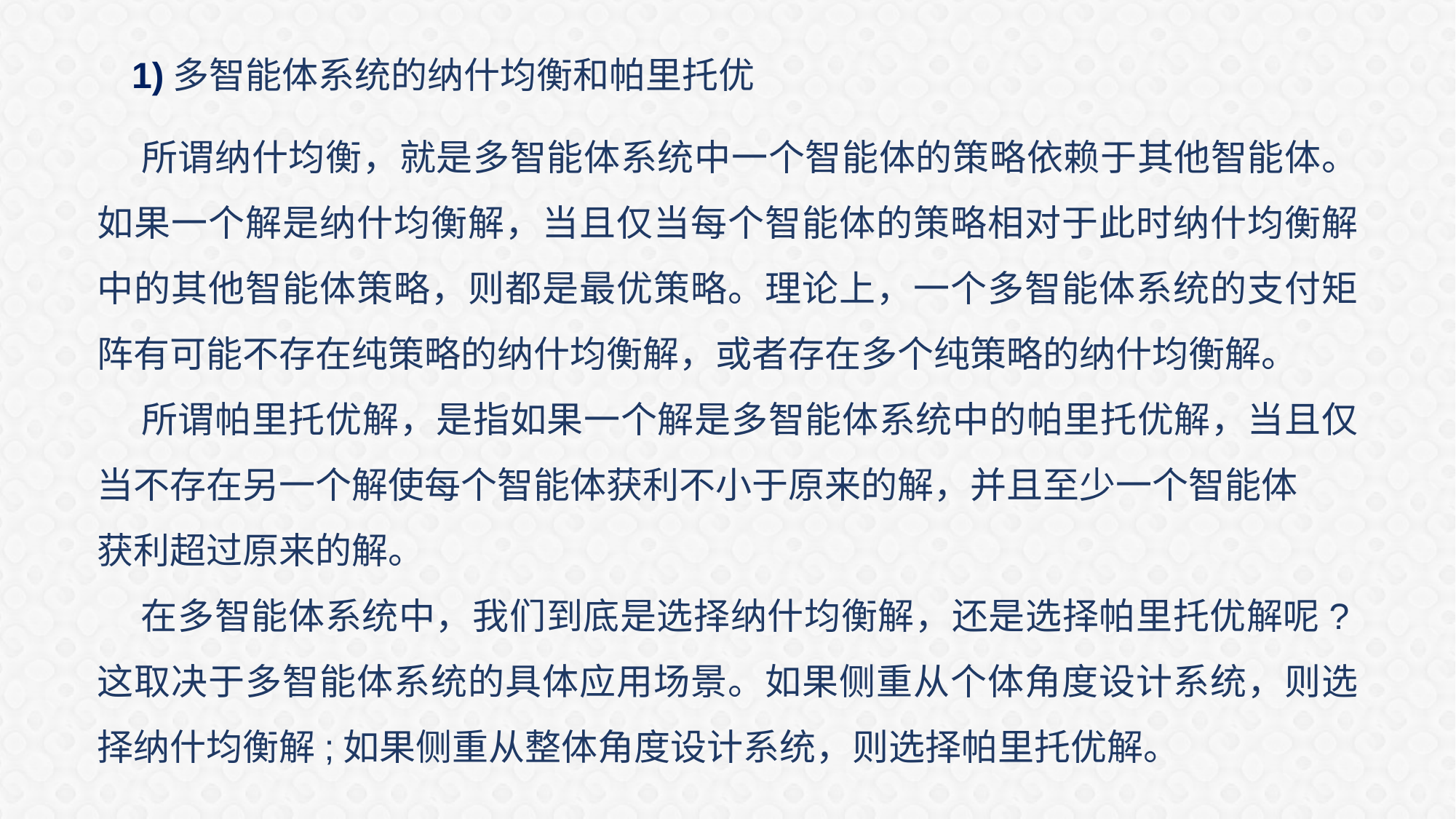

1)多智能体系统的纳什均衡和帕里托优
    所谓纳什均衡，就是多智能体系统中一个智能体的策略依赖于其他智能体。如果一个解是纳什均衡解，当且仅当每个智能体的策略相对于此时纳什均衡解中的其他智能体策略，则都是最优策略。理论上，一个多智能体系统的支付矩阵有可能不存在纯策略的纳什均衡解，或者存在多个纯策略的纳什均衡解。
    所谓帕里托优解，是指如果一个解是多智能体系统中的帕里托优解，当且仅当不存在另一个解使每个智能体获利不小于原来的解，并且至少一个智能体
获利超过原来的解。
    在多智能体系统中，我们到底是选择纳什均衡解，还是选择帕里托优解呢?这取决于多智能体系统的具体应用场景。如果侧重从个体角度设计系统，则选择纳什均衡解;如果侧重从整体角度设计系统，则选择帕里托优解。